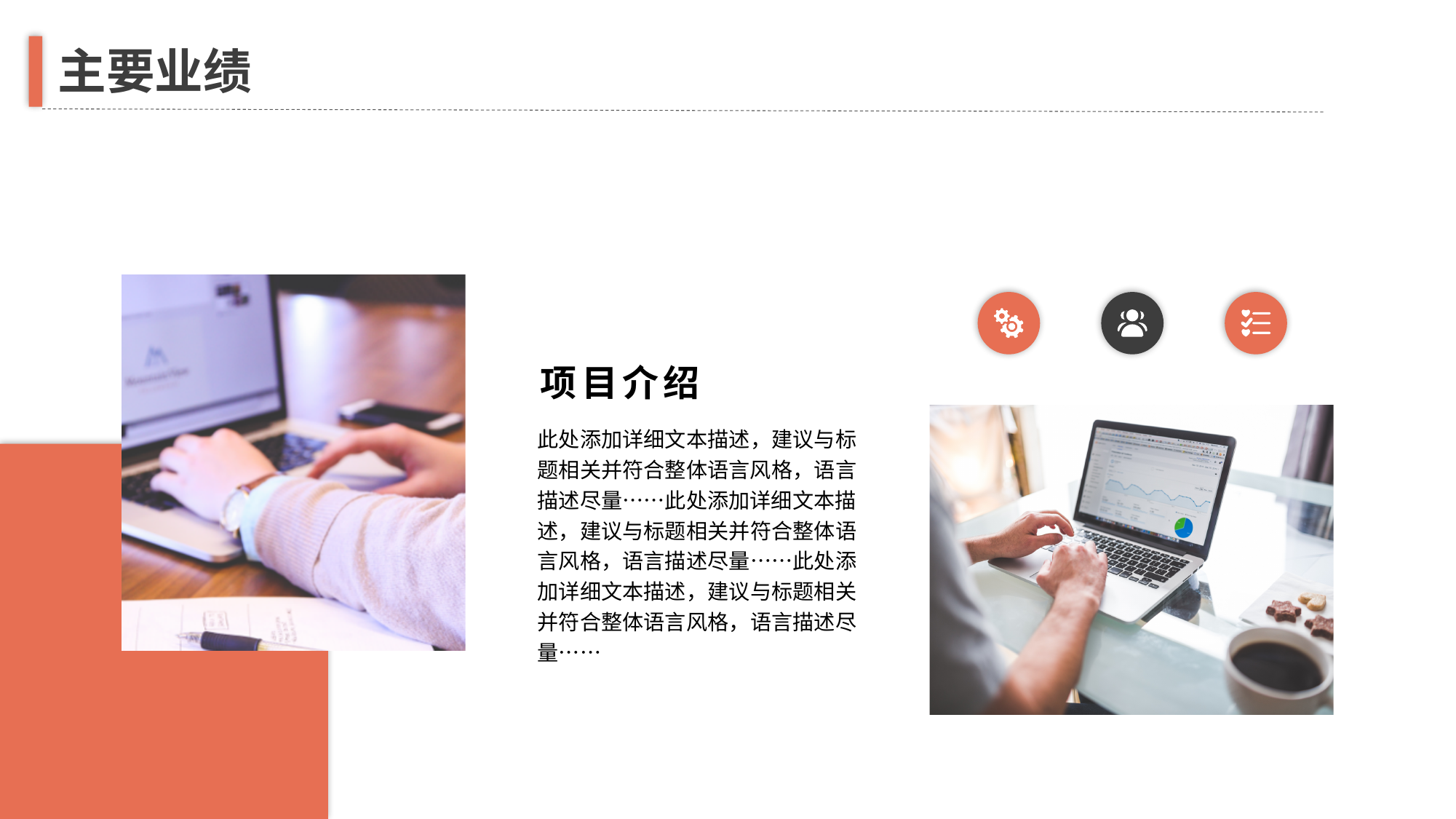

主要业绩

项目介绍

此处添加详细文本描述，建议与标题相关并符合整体语言风格，语言描述尽量……此处添加详细文本描述，建议与标题相关并符合整体语言风格，语言描述尽量……此处添加详细文本描述，建议与标题相关并符合整体语言风格，语言描述尽量……